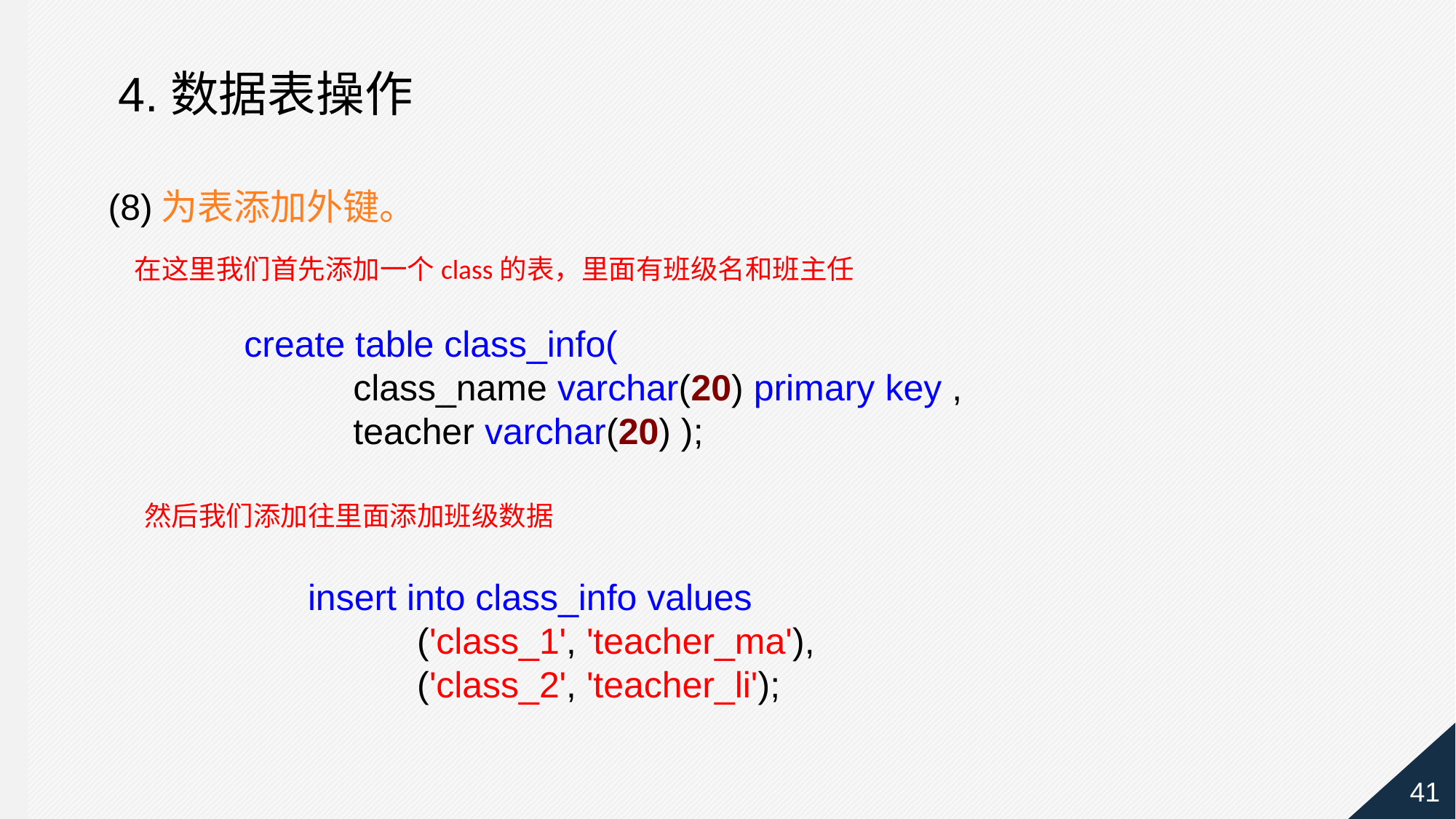

4.数据表操作
(8)为表添加外键。
在这里我们首先添加一个class的表，里面有班级名和班主任
create table class_info(
	class_name varchar(20) primary key ,
	teacher varchar(20) );
然后我们添加往里面添加班级数据
insert into class_info values
	('class_1', 'teacher_ma'),
	('class_2', 'teacher_li');
41